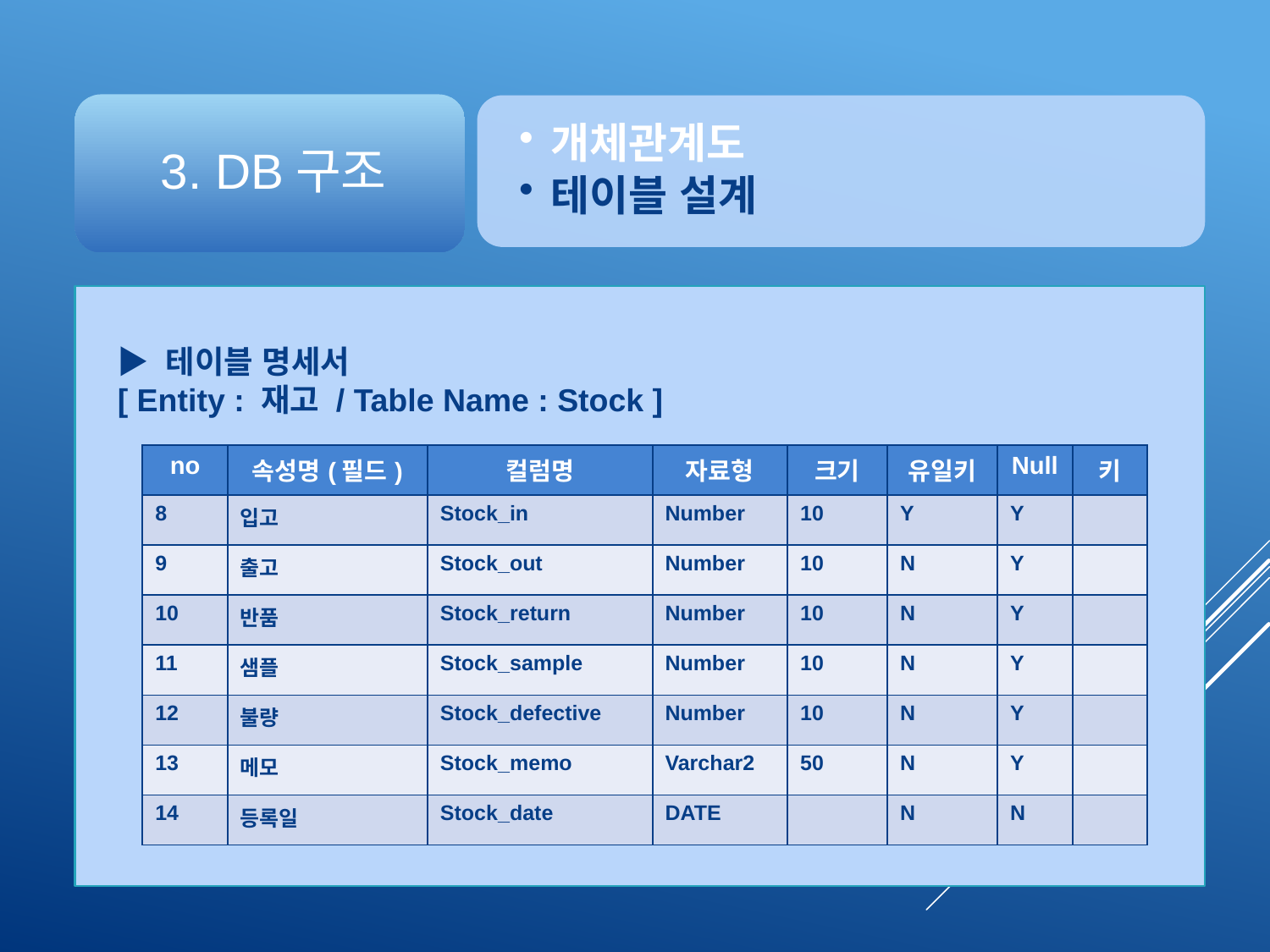

개체관계도
테이블 설계
3. DB구조

▶ 테이블 명세서
[ Entity : 재고 / Table Name : Stock ]
| no | 속성명(필드) | 컬럼명 | 자료형 | 크기 | 유일키 | Null | 키 |
| --- | --- | --- | --- | --- | --- | --- | --- |
| 8 | 입고 | Stock\_in | Number | 10 | Y | Y |  |
| 9 | 출고 | Stock\_out | Number | 10 | N | Y |  |
| 10 | 반품 | Stock\_return | Number | 10 | N | Y |  |
| 11 | 샘플 | Stock\_sample | Number | 10 | N | Y |  |
| 12 | 불량 | Stock\_defective | Number | 10 | N | Y |  |
| 13 | 메모 | Stock\_memo | Varchar2 | 50 | N | Y |  |
| 14 | 등록일 | Stock\_date | DATE |  | N | N |  |
▶ 논리적 모델링
(Logical Modeling)